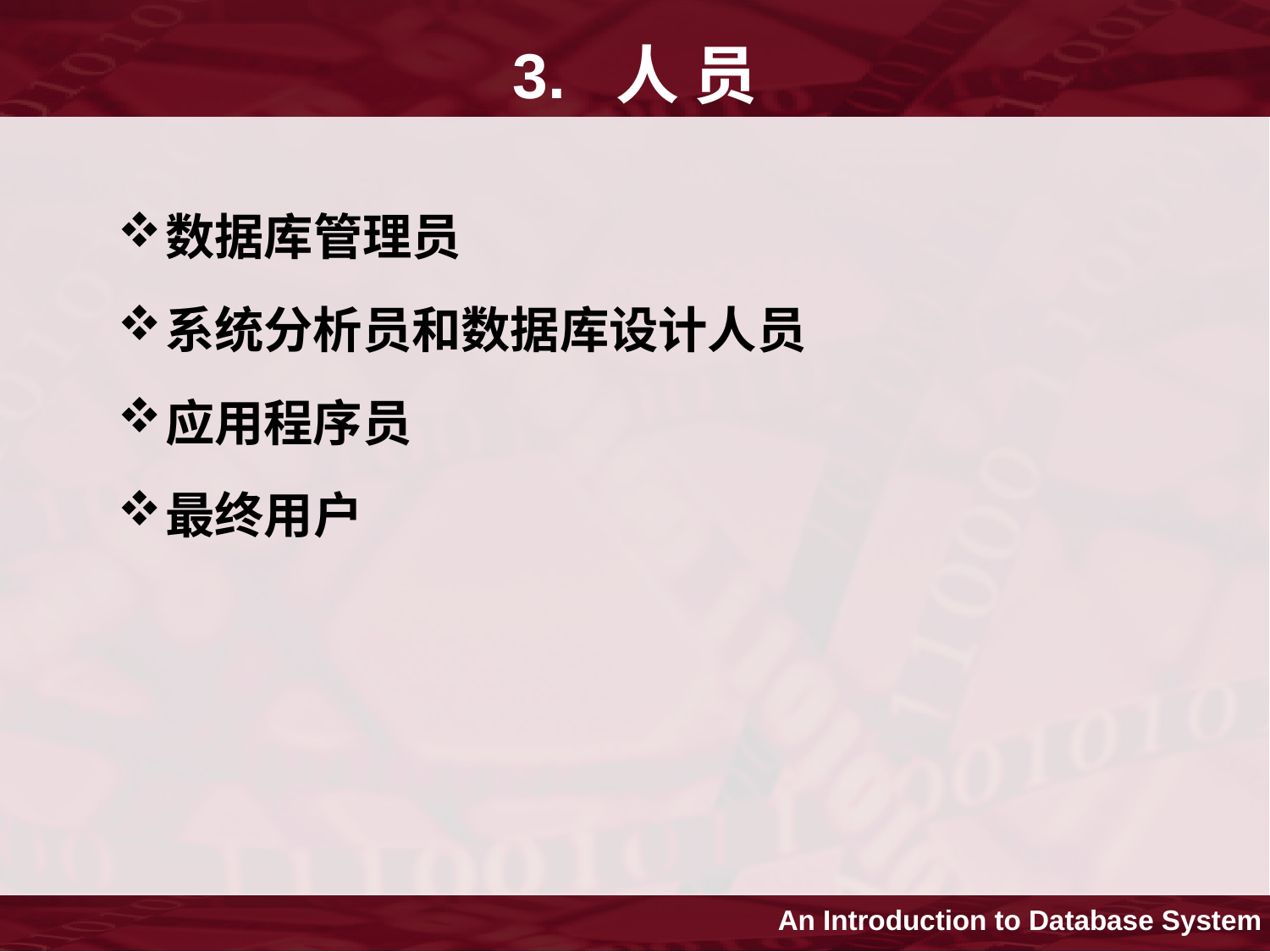

# 3.  人 员
数据库管理员
系统分析员和数据库设计人员
应用程序员
最终用户